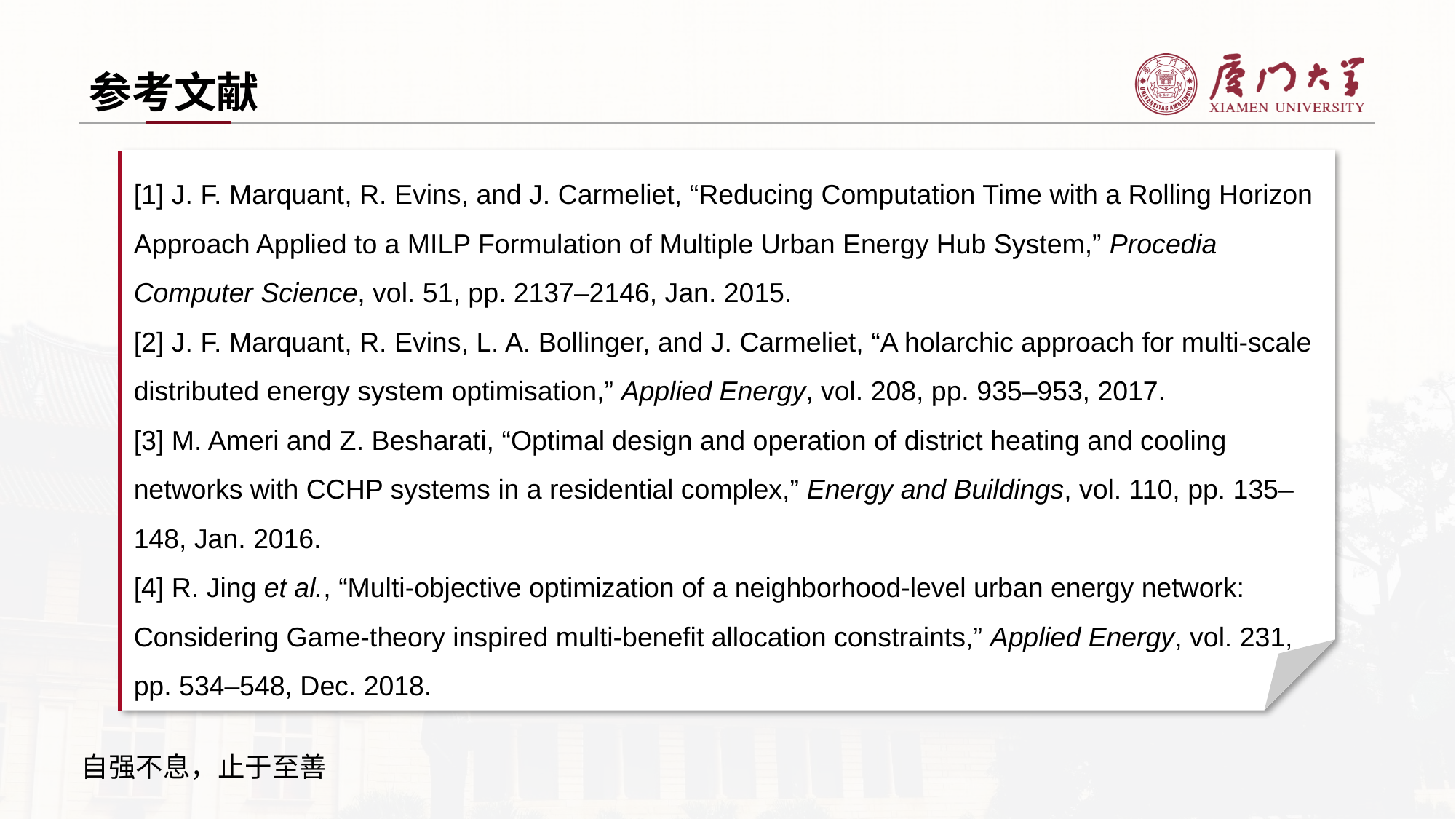

参考文献
[1] J. F. Marquant, R. Evins, and J. Carmeliet, “Reducing Computation Time with a Rolling Horizon Approach Applied to a MILP Formulation of Multiple Urban Energy Hub System,” Procedia Computer Science, vol. 51, pp. 2137–2146, Jan. 2015.
[2] J. F. Marquant, R. Evins, L. A. Bollinger, and J. Carmeliet, “A holarchic approach for multi-scale distributed energy system optimisation,” Applied Energy, vol. 208, pp. 935–953, 2017.
[3] M. Ameri and Z. Besharati, “Optimal design and operation of district heating and cooling networks with CCHP systems in a residential complex,” Energy and Buildings, vol. 110, pp. 135–148, Jan. 2016.
[4] R. Jing et al., “Multi-objective optimization of a neighborhood-level urban energy network: Considering Game-theory inspired multi-benefit allocation constraints,” Applied Energy, vol. 231, pp. 534–548, Dec. 2018.